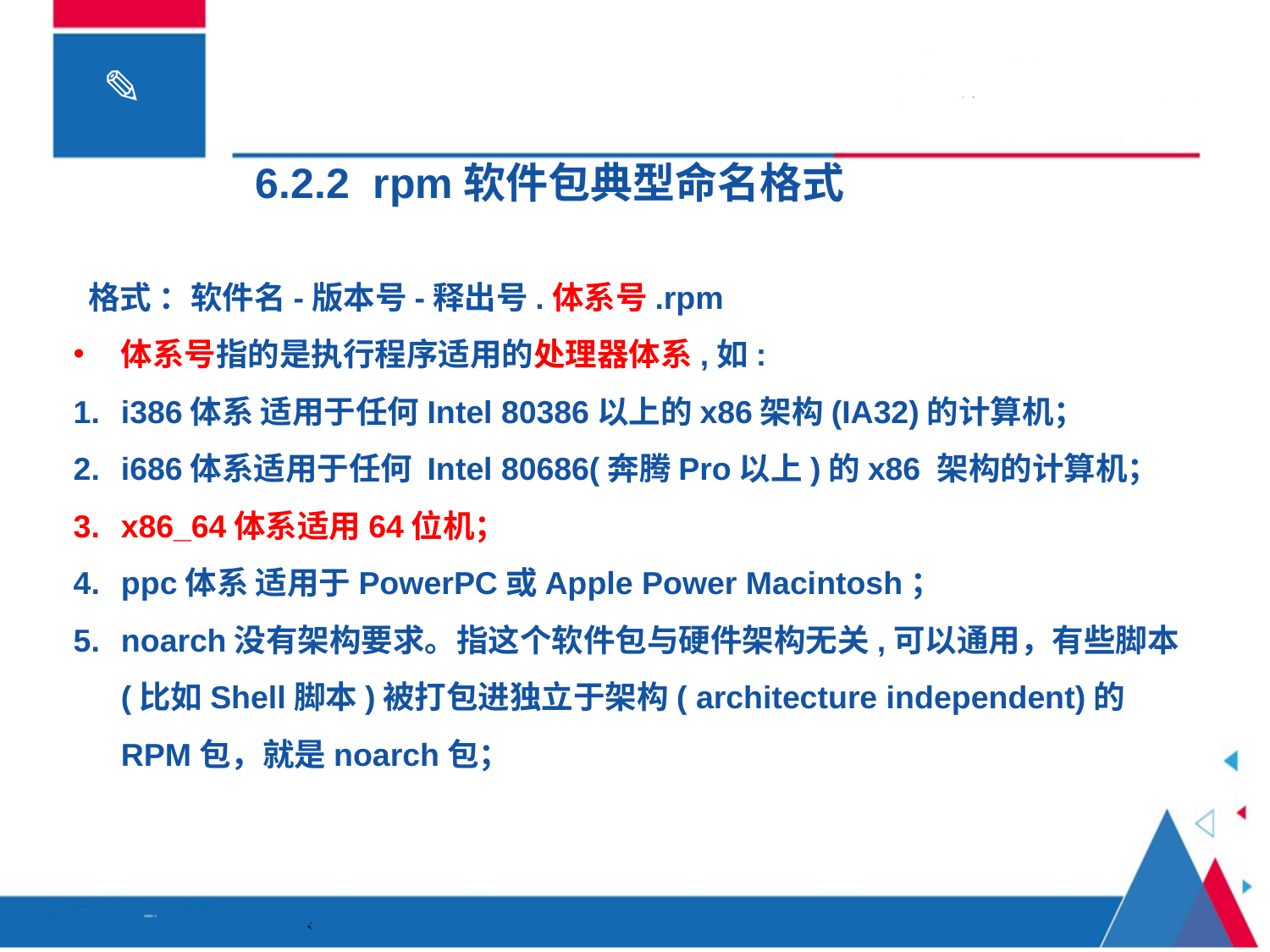

6.2.2  rpm软件包典型命名格式
 格式 ：软件名-版本号-释出号.体系号.rpm
体系号指的是执行程序适用的处理器体系,如:
i386体系 适用于任何Intel 80386以上的x86架构(IA32)的计算机；
i686体系适用于任何 Intel 80686(奔腾Pro以上)的x86 架构的计算机；
x86_64体系适用64位机；
ppc体系 适用于PowerPC或Apple Power Macintosh；
noarch没有架构要求。指这个软件包与硬件架构无关,可以通用，有些脚本 (比如Shell脚本)被打包进独立于架构( architecture independent)的RPM包，就是noarch包；